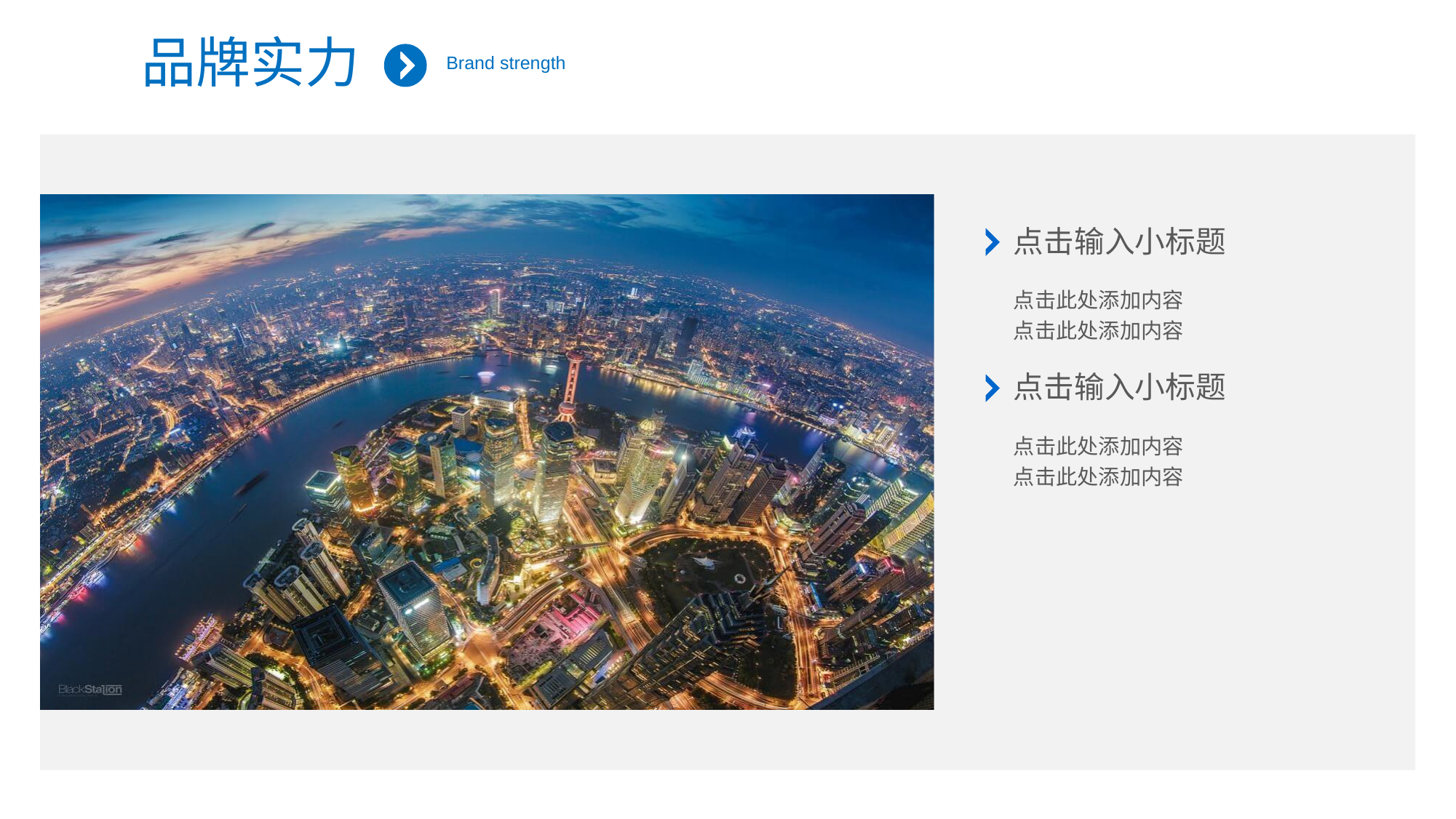

品牌实力

Brand strength

点击输入小标题

点击此处添加内容
点击此处添加内容
点击输入小标题

点击此处添加内容
点击此处添加内容